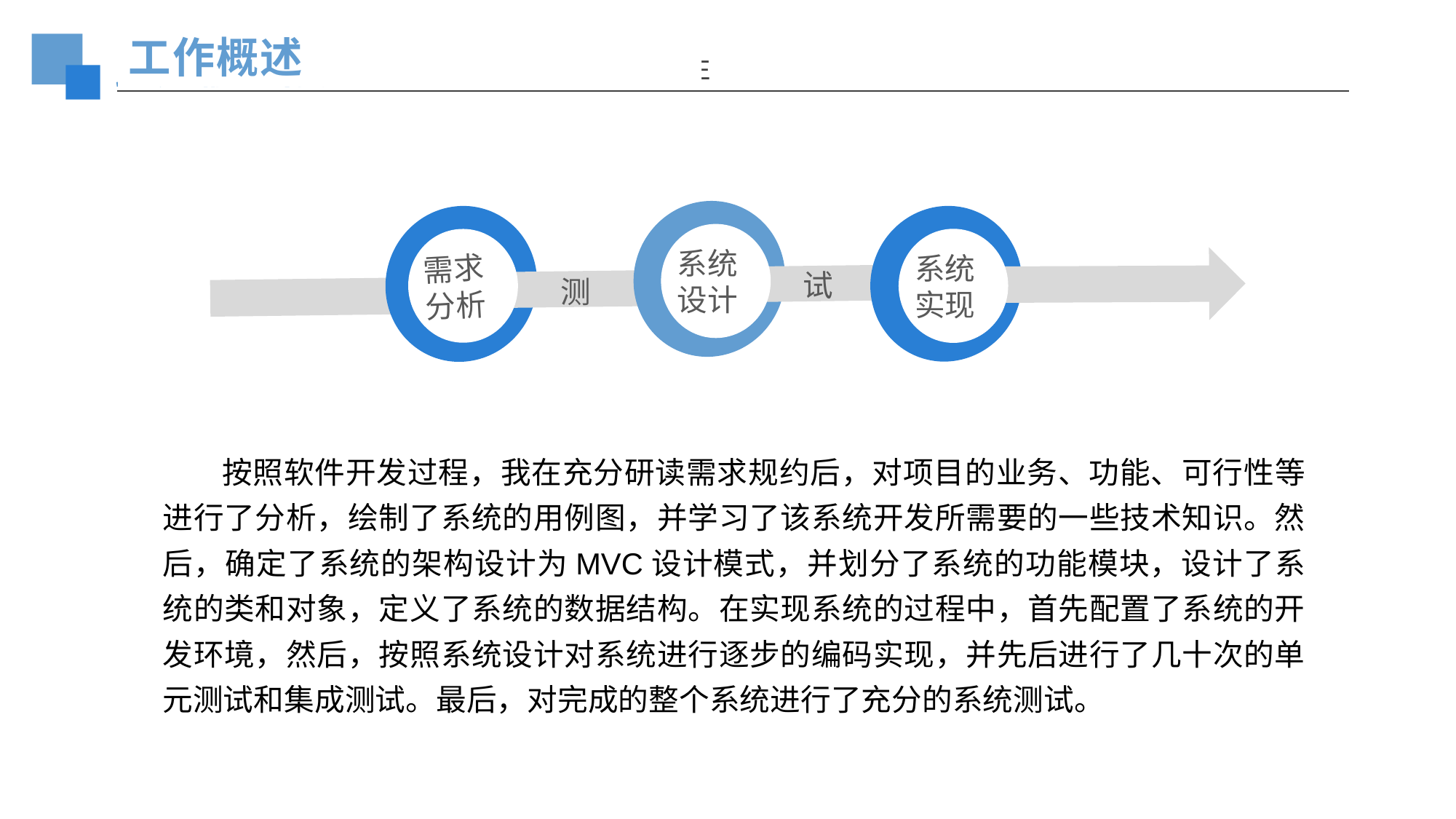

工作概述

系统设计
系统实现
需求分析

试
测
       按照软件开发过程，我在充分研读需求规约后，对项目的业务、功能、可行性等进行了分析，绘制了系统的用例图，并学习了该系统开发所需要的一些技术知识。然后，确定了系统的架构设计为MVC设计模式，并划分了系统的功能模块，设计了系统的类和对象，定义了系统的数据结构。在实现系统的过程中，首先配置了系统的开发环境，然后，按照系统设计对系统进行逐步的编码实现，并先后进行了几十次的单元测试和集成测试。最后，对完成的整个系统进行了充分的系统测试。